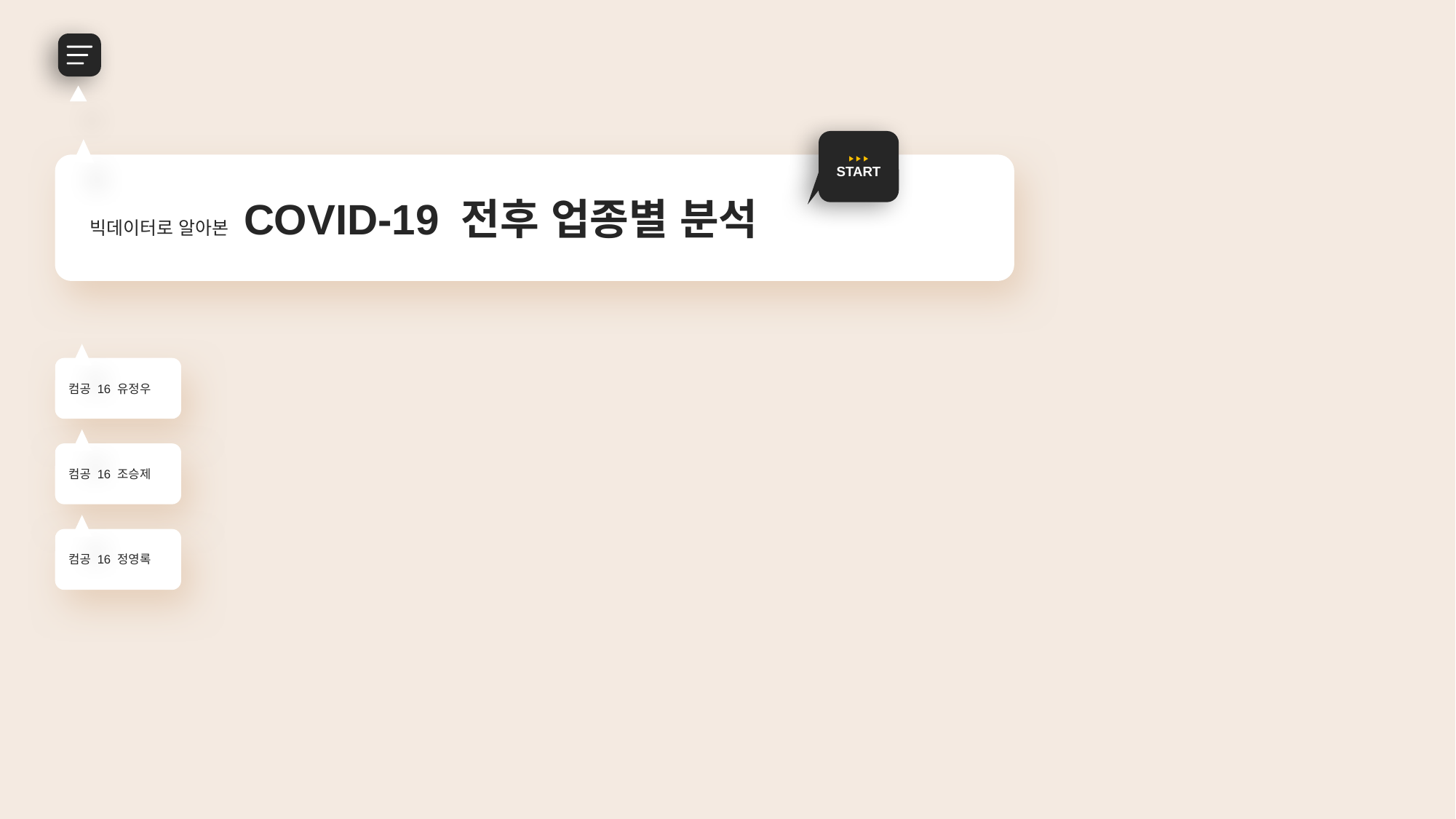

▶ ▶ ▶
START

 빅데이터로 알아본  COVID-19 전후 업종별 분석

컴공 16 유정우

컴공 16 조승제

컴공 16 정영록